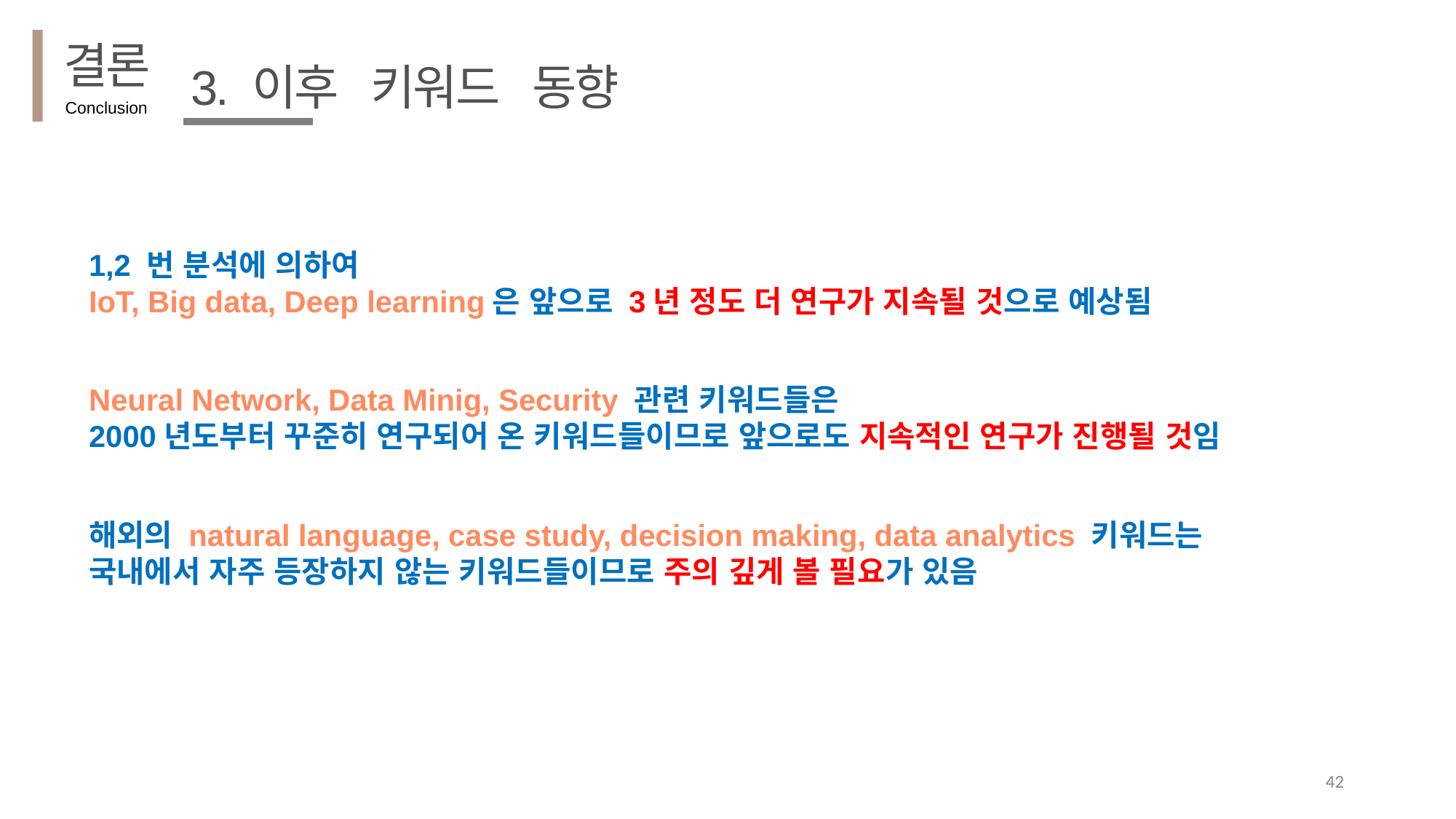

결론
3. 이후   키워드   동향
Conclusion
1,2 번 분석에 의하여
IoT, Big data, Deep learning은 앞으로 3년 정도 더 연구가 지속될 것으로 예상됨
Neural Network, Data Minig, Security 관련 키워드들은
2000년도부터 꾸준히 연구되어 온 키워드들이므로 앞으로도 지속적인 연구가 진행될 것임
해외의 natural language, case study, decision making, data analytics 키워드는
국내에서 자주 등장하지 않는 키워드들이므로 주의 깊게 볼 필요가 있음
42